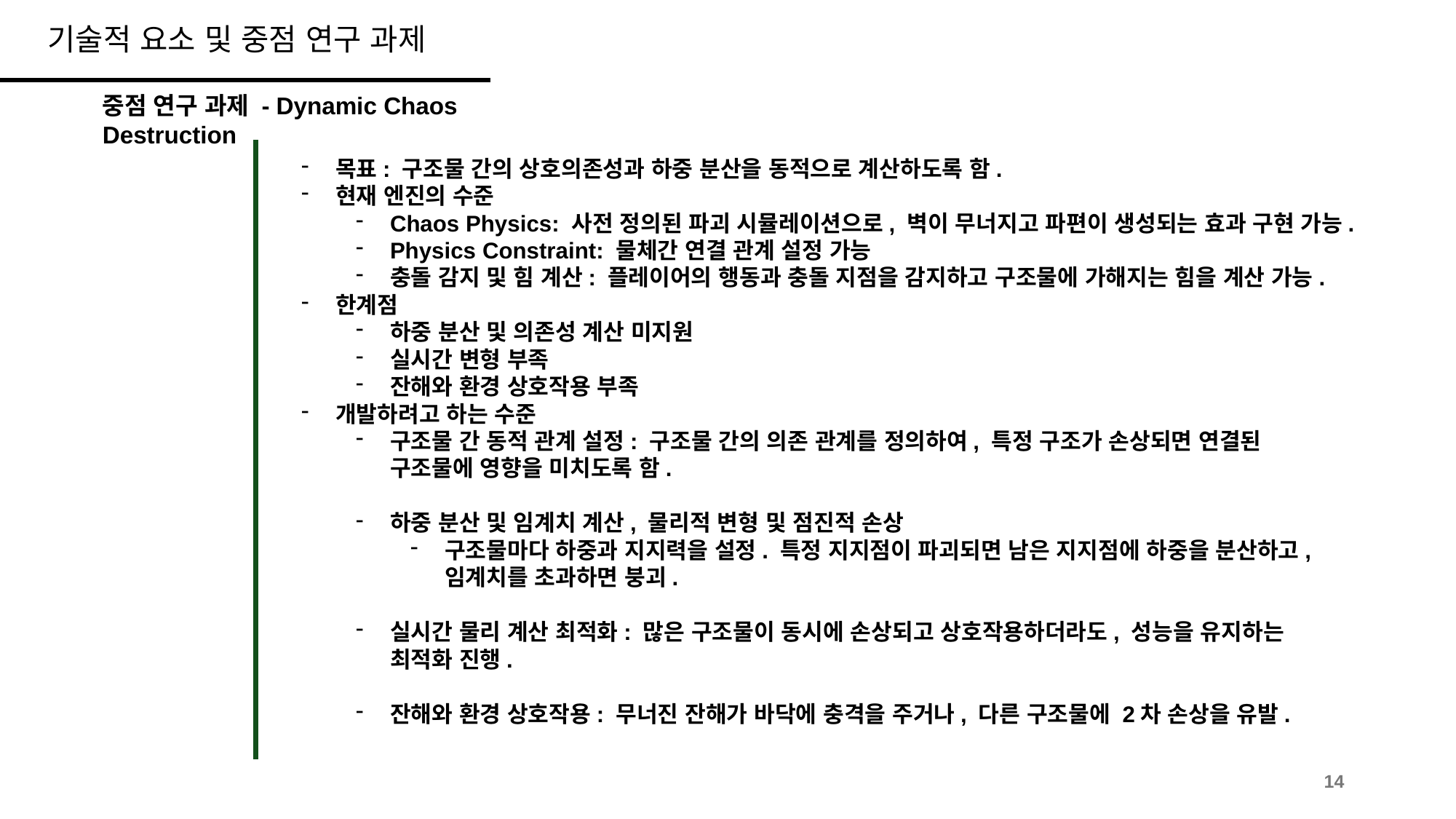

기술적 요소 및 중점 연구 과제
중점 연구 과제 - Dynamic Chaos Destruction

목표: 구조물 간의 상호의존성과 하중 분산을 동적으로 계산하도록 함.
현재 엔진의 수준
Chaos Physics: 사전 정의된 파괴 시뮬레이션으로, 벽이 무너지고 파편이 생성되는 효과 구현 가능.
Physics Constraint: 물체간 연결 관계 설정 가능
충돌 감지 및 힘 계산: 플레이어의 행동과 충돌 지점을 감지하고 구조물에 가해지는 힘을 계산 가능.
한계점
하중 분산 및 의존성 계산 미지원
실시간 변형 부족
잔해와 환경 상호작용 부족
개발하려고 하는 수준
구조물 간 동적 관계 설정: 구조물 간의 의존 관계를 정의하여, 특정 구조가 손상되면 연결된 구조물에 영향을 미치도록 함.

하중 분산 및 임계치 계산, 물리적 변형 및 점진적 손상
구조물마다 하중과 지지력을 설정. 특정 지지점이 파괴되면 남은 지지점에 하중을 분산하고, 임계치를 초과하면 붕괴.

실시간 물리 계산 최적화: 많은 구조물이 동시에 손상되고 상호작용하더라도, 성능을 유지하는 최적화 진행.

잔해와 환경 상호작용: 무너진 잔해가 바닥에 충격을 주거나, 다른 구조물에 2차 손상을 유발.
14